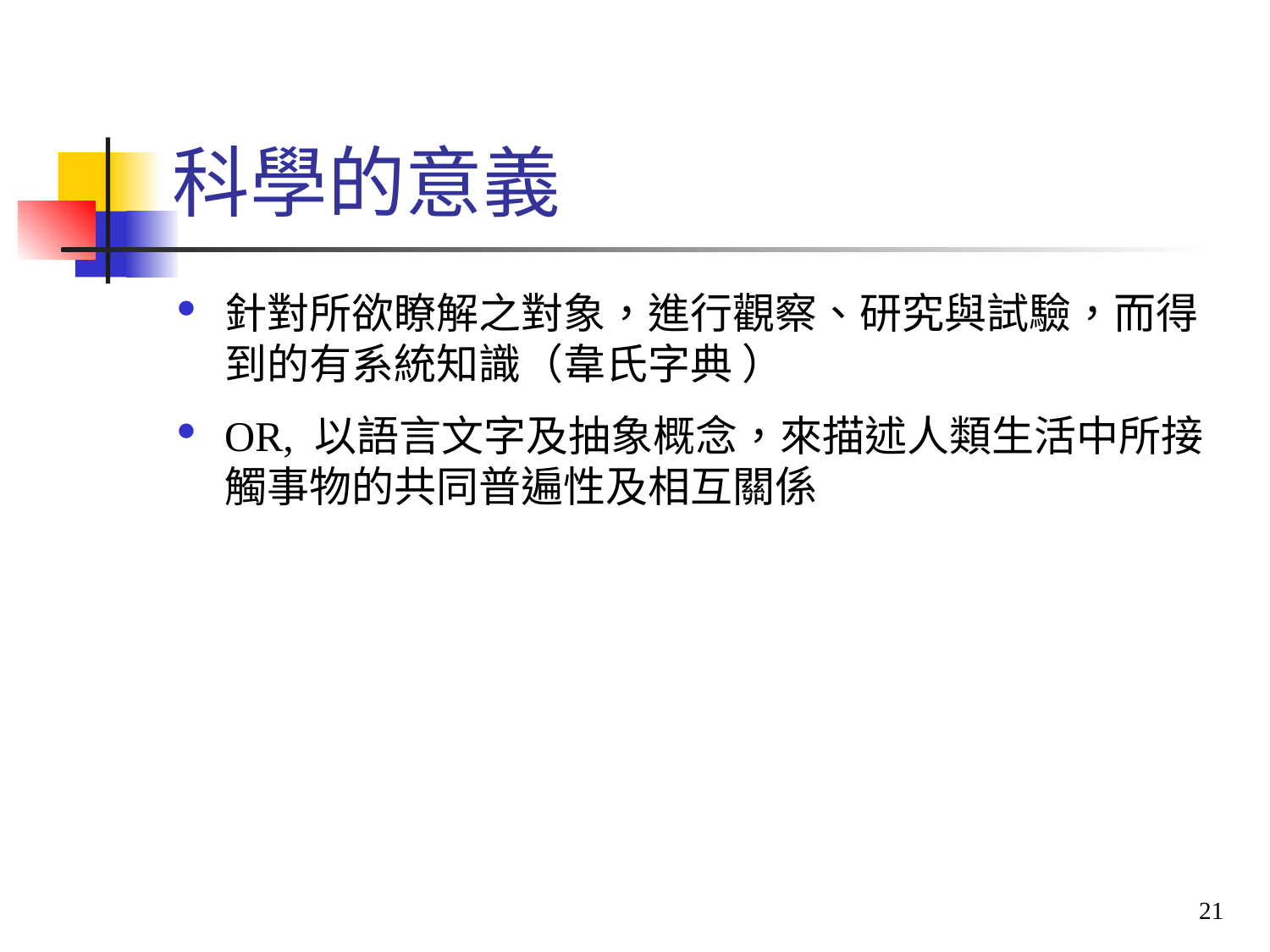

# 科學的意義
針對所欲瞭解之對象，進行觀察、研究與試驗，而得到的有系統知識（韋氏字典 ）
OR, 以語言文字及抽象概念，來描述人類生活中所接觸事物的共同普遍性及相互關係